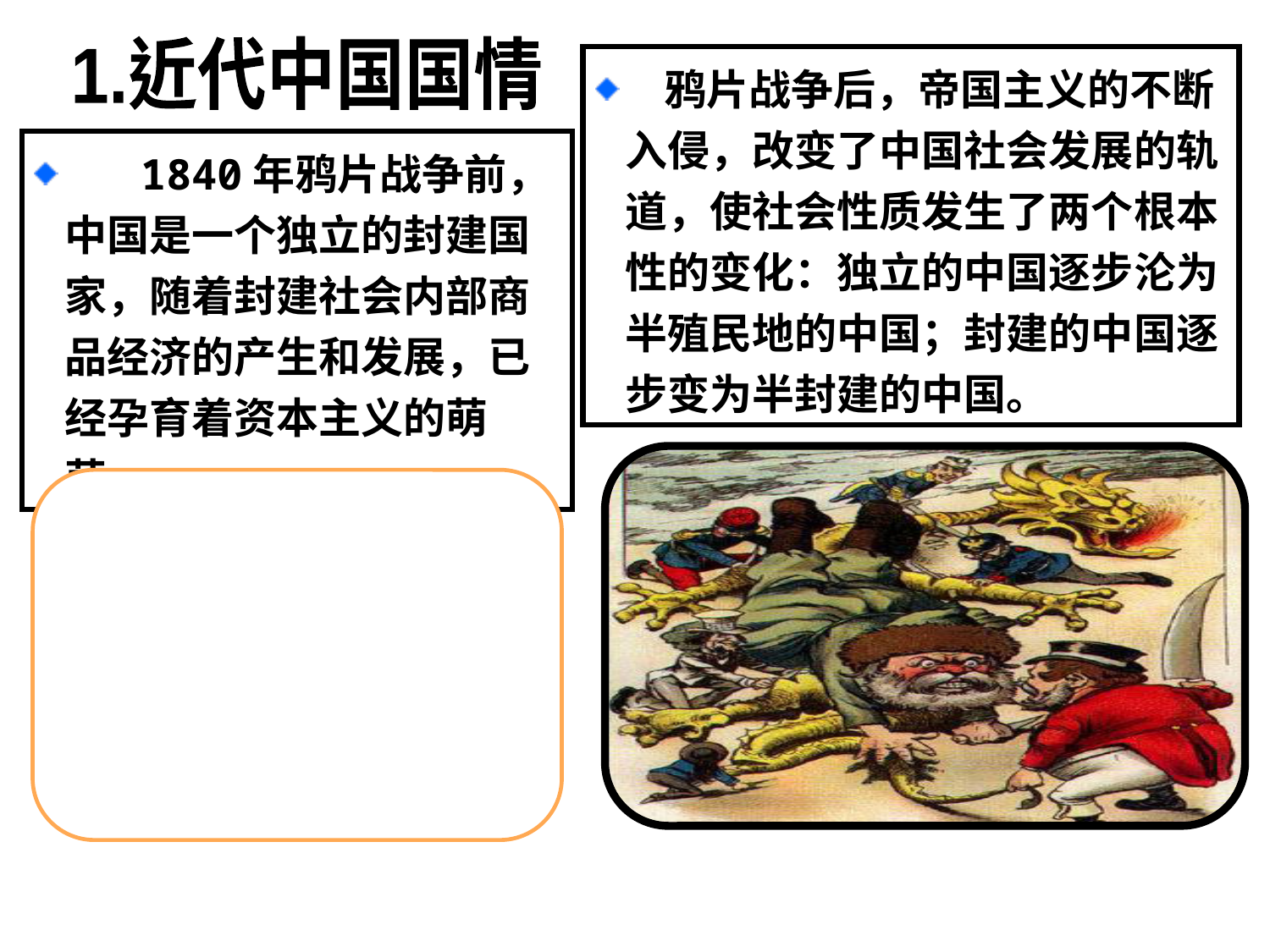

1.近代中国国情
   鸦片战争后，帝国主义的不断入侵，改变了中国社会发展的轨道，使社会性质发生了两个根本性的变化：独立的中国逐步沦为半殖民地的中国；封建的中国逐步变为半封建的中国。
   1840年鸦片战争前，中国是一个独立的封建国家，随着封建社会内部商品经济的产生和发展，已经孕育着资本主义的萌芽。